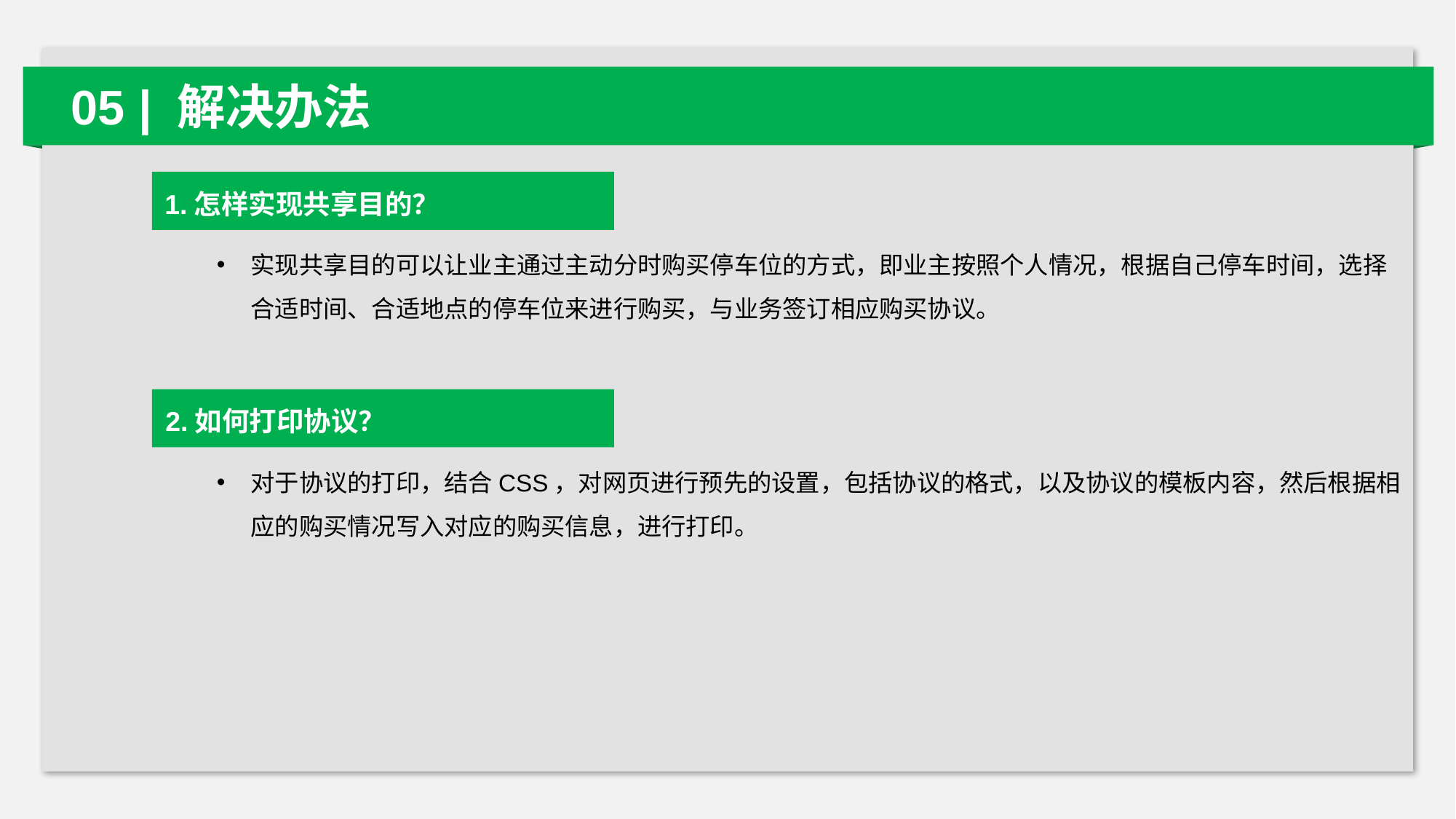

05 | 解决办法

1.怎样实现共享目的？
实现共享目的可以让业主通过主动分时购买停车位的方式，即业主按照个人情况，根据自己停车时间，选择合适时间、合适地点的停车位来进行购买，与业务签订相应购买协议。

2.如何打印协议？
对于协议的打印，结合CSS，对网页进行预先的设置，包括协议的格式，以及协议的模板内容，然后根据相应的购买情况写入对应的购买信息，进行打印。